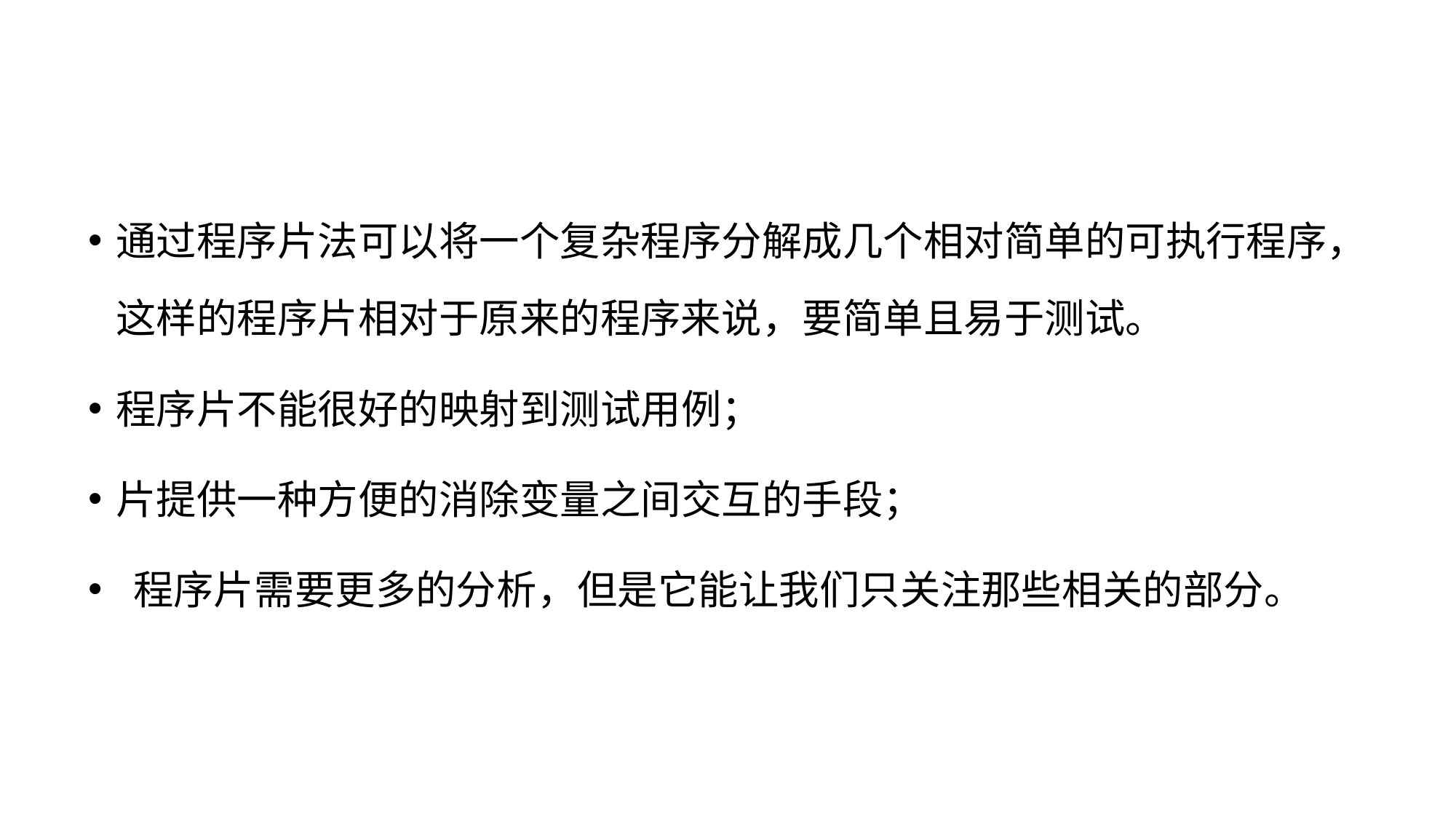

通过程序片法可以将一个复杂程序分解成几个相对简单的可执行程序，这样的程序片相对于原来的程序来说，要简单且易于测试。
程序片不能很好的映射到测试用例；
片提供一种方便的消除变量之间交互的手段；
 程序片需要更多的分析，但是它能让我们只关注那些相关的部分。